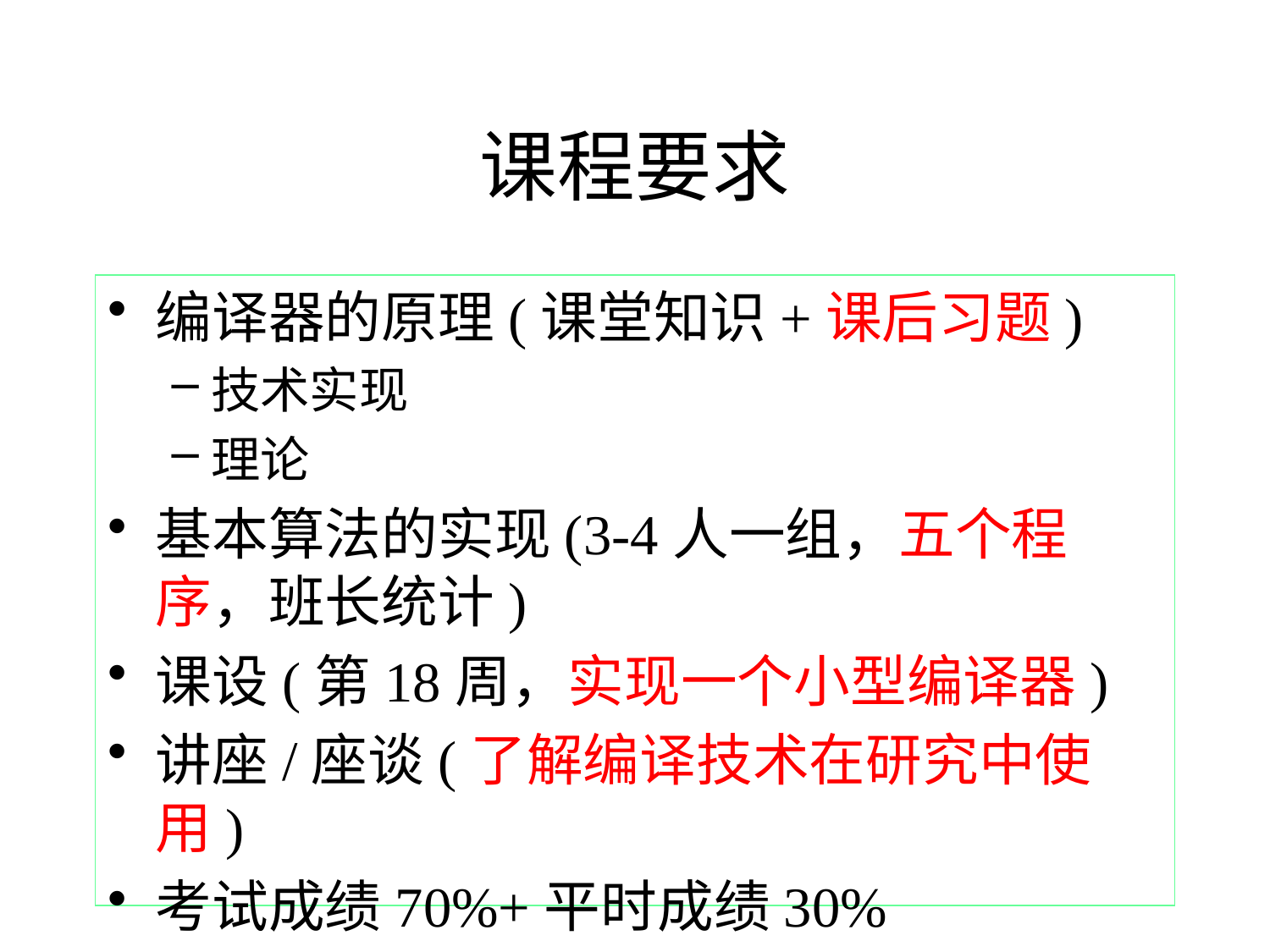

# 课程要求
编译器的原理(课堂知识+课后习题)
技术实现
理论
基本算法的实现(3-4人一组，五个程序，班长统计)
课设(第18周，实现一个小型编译器)
讲座/座谈(了解编译技术在研究中使用)
考试成绩70%+平时成绩30%